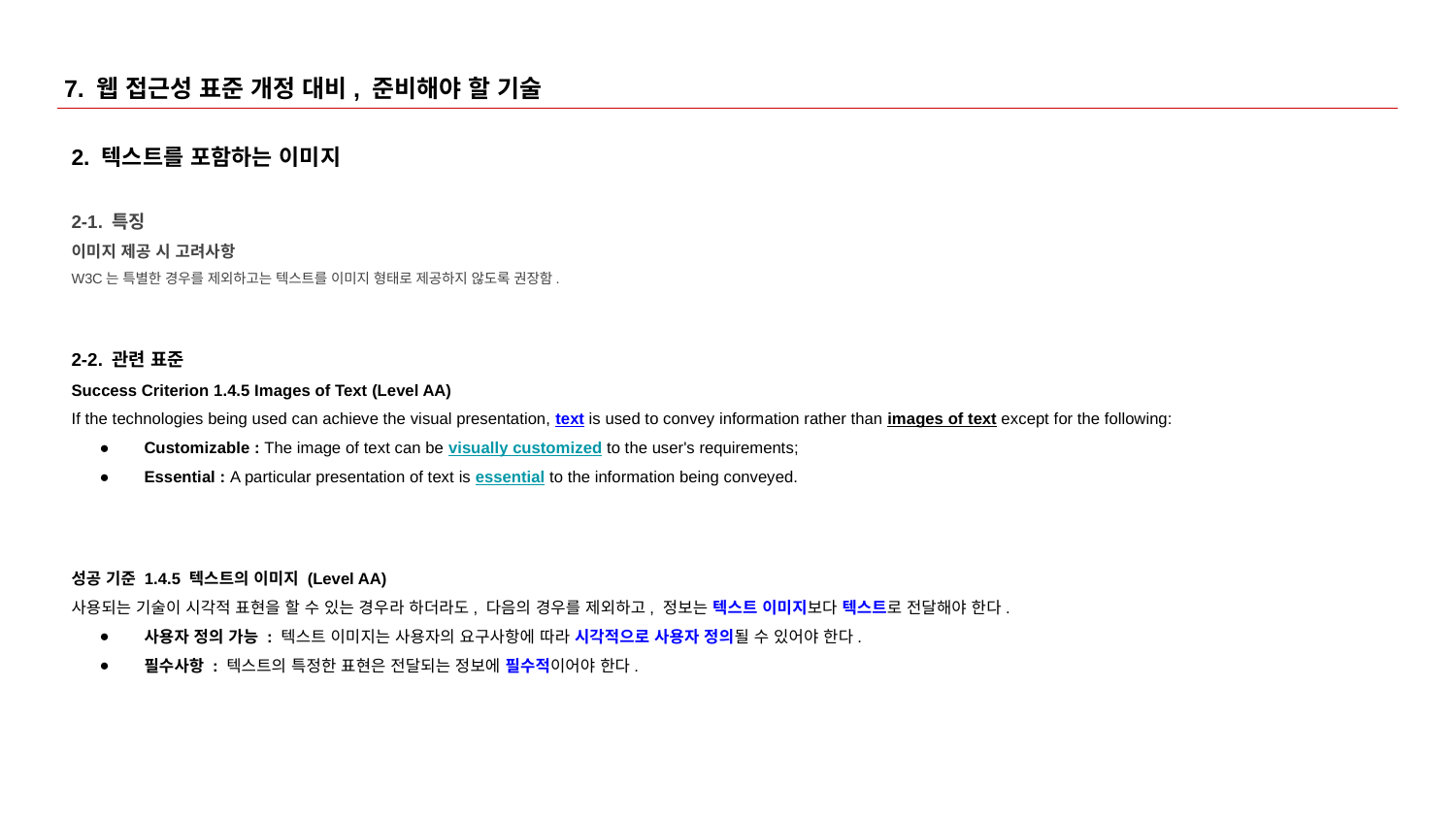

# 7. 웹 접근성 표준 개정 대비, 준비해야 할 기술
2. 텍스트를 포함하는 이미지

2-1. 특징
이미지 제공 시 고려사항
W3C는 특별한 경우를 제외하고는 텍스트를 이미지 형태로 제공하지 않도록 권장함.

2-2. 관련 표준
Success Criterion 1.4.5 Images of Text (Level AA)
If the technologies being used can achieve the visual presentation, text is used to convey information rather than images of text except for the following:
Customizable : The image of text can be visually customized to the user's requirements;
Essential : A particular presentation of text is essential to the information being conveyed.

성공 기준 1.4.5 텍스트의 이미지 (Level AA)
사용되는 기술이 시각적 표현을 할 수 있는 경우라 하더라도, 다음의 경우를 제외하고, 정보는 텍스트 이미지보다 텍스트로 전달해야 한다.
사용자 정의 가능 : 텍스트 이미지는 사용자의 요구사항에 따라 시각적으로 사용자 정의될 수 있어야 한다.
필수사항 : 텍스트의 특정한 표현은 전달되는 정보에 필수적이어야 한다.